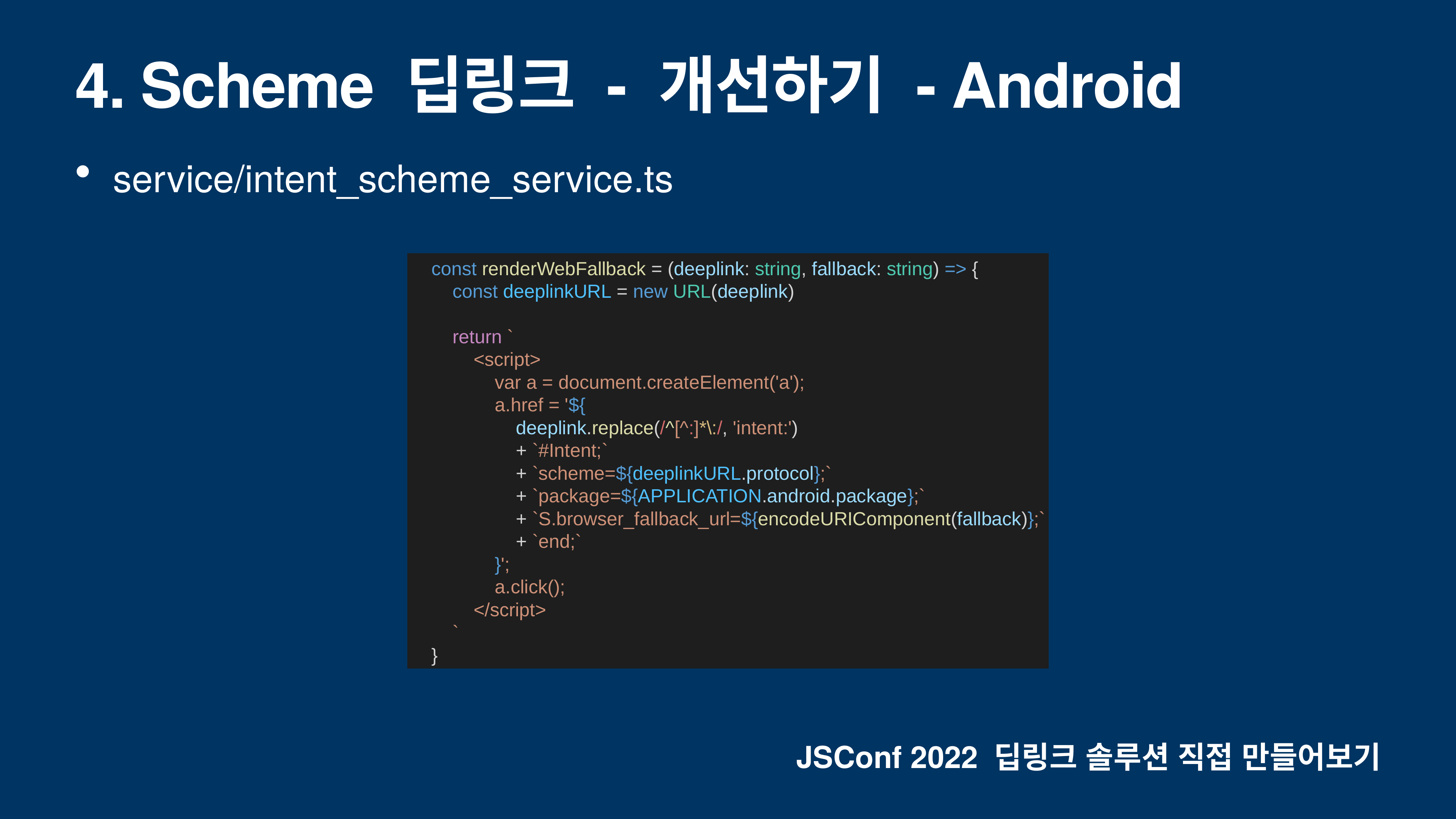

# 4. Scheme 딥링크 - 개선하기 - Android
service/intent_scheme_service.ts
    const renderWebFallback = (deeplink: string, fallback: string) => {
        const deeplinkURL = new URL(deeplink)

        return `
            <script>
                var a = document.createElement('a');
                a.href = '${
                    deeplink.replace(/^[^:]*\:/, 'intent:')
                    + `#Intent;`
                    + `scheme=${deeplinkURL.protocol};`
                    + `package=${APPLICATION.android.package};`
                    + `S.browser_fallback_url=${encodeURIComponent(fallback)};`
                    + `end;`
                }';
                a.click();
            </script>
        `
    }
JSConf 2022 딥링크 솔루션 직접 만들어보기